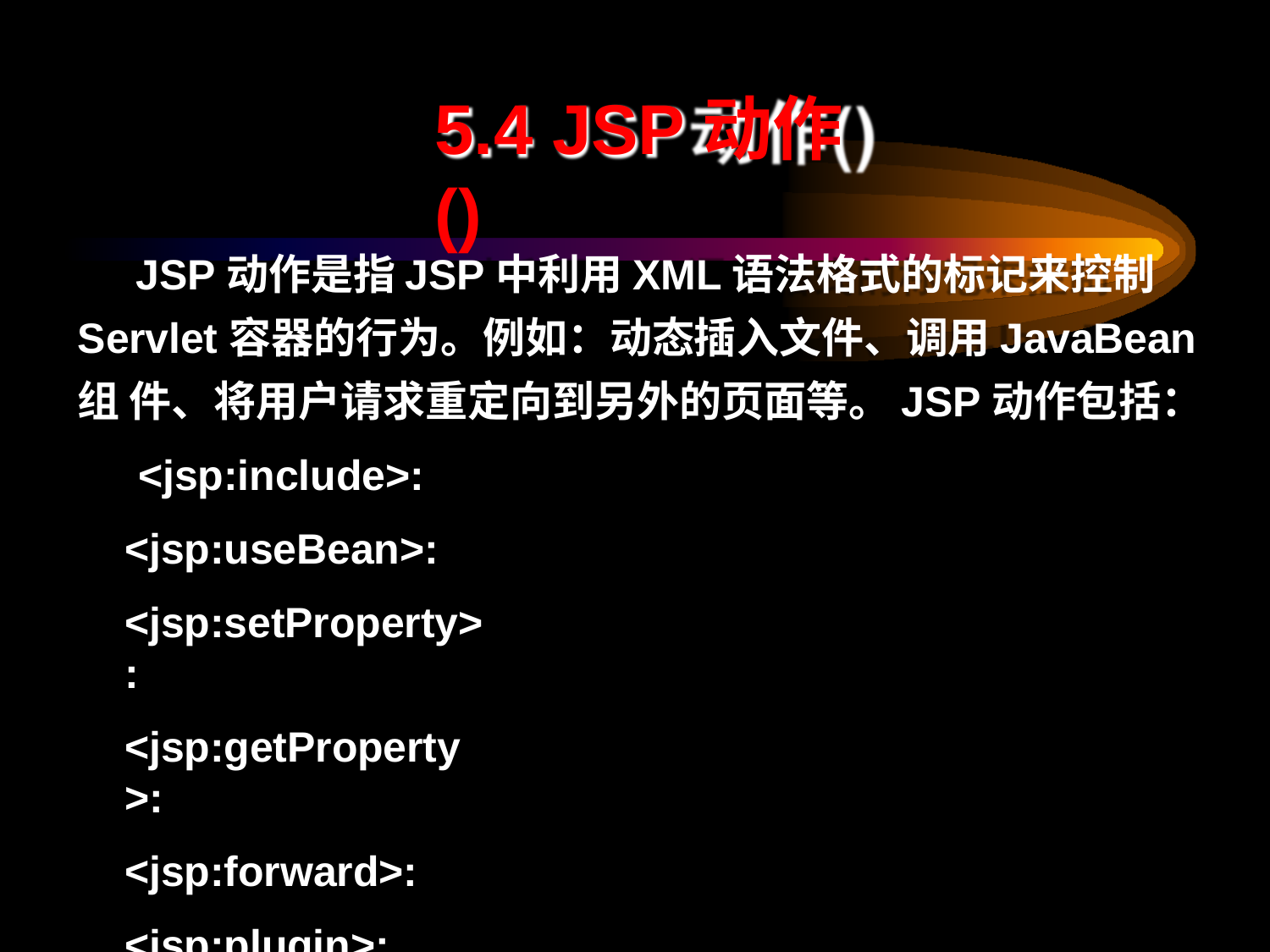

# 5.4 JSP动作()

JSP动作是指JSP中利用XML语法格式的标记来控制
Servlet容器的行为。例如：动态插入文件、调用JavaBean组 件、将用户请求重定向到另外的页面等。JSP动作包括：
<jsp:include>:
<jsp:useBean>:
<jsp:setProperty>:
<jsp:getProperty>:
<jsp:forward>:
<jsp:plugin>: